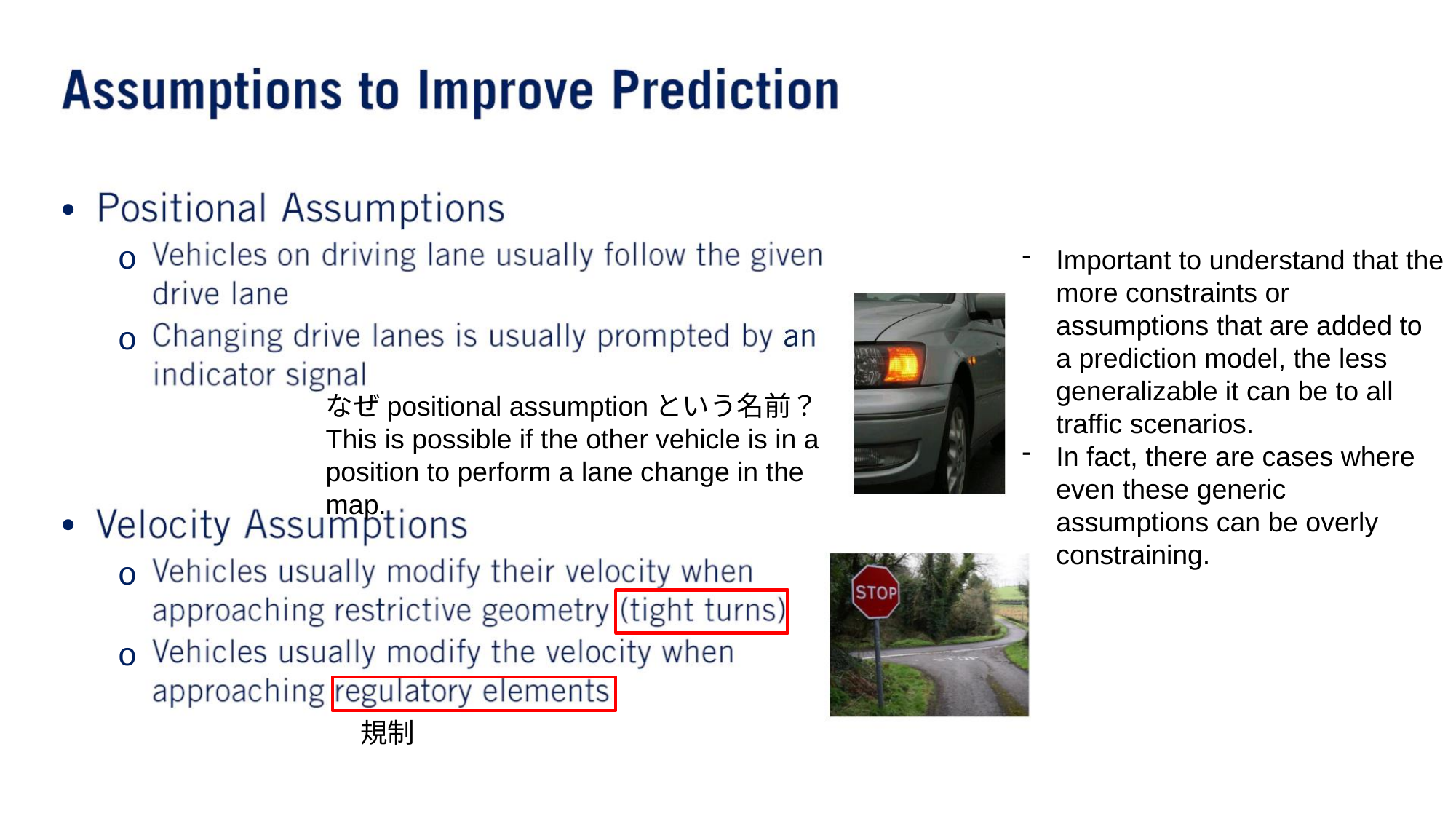

•
•
Important to understand that the more constraints or assumptions that are added to a prediction model, the less generalizable it can be to all traffic scenarios.
In fact, there are cases where even these generic assumptions can be overly constraining.
o
o
なぜpositional assumptionという名前？This is possible if the other vehicle is in a position to perform a lane change in the map.
o
o

規制